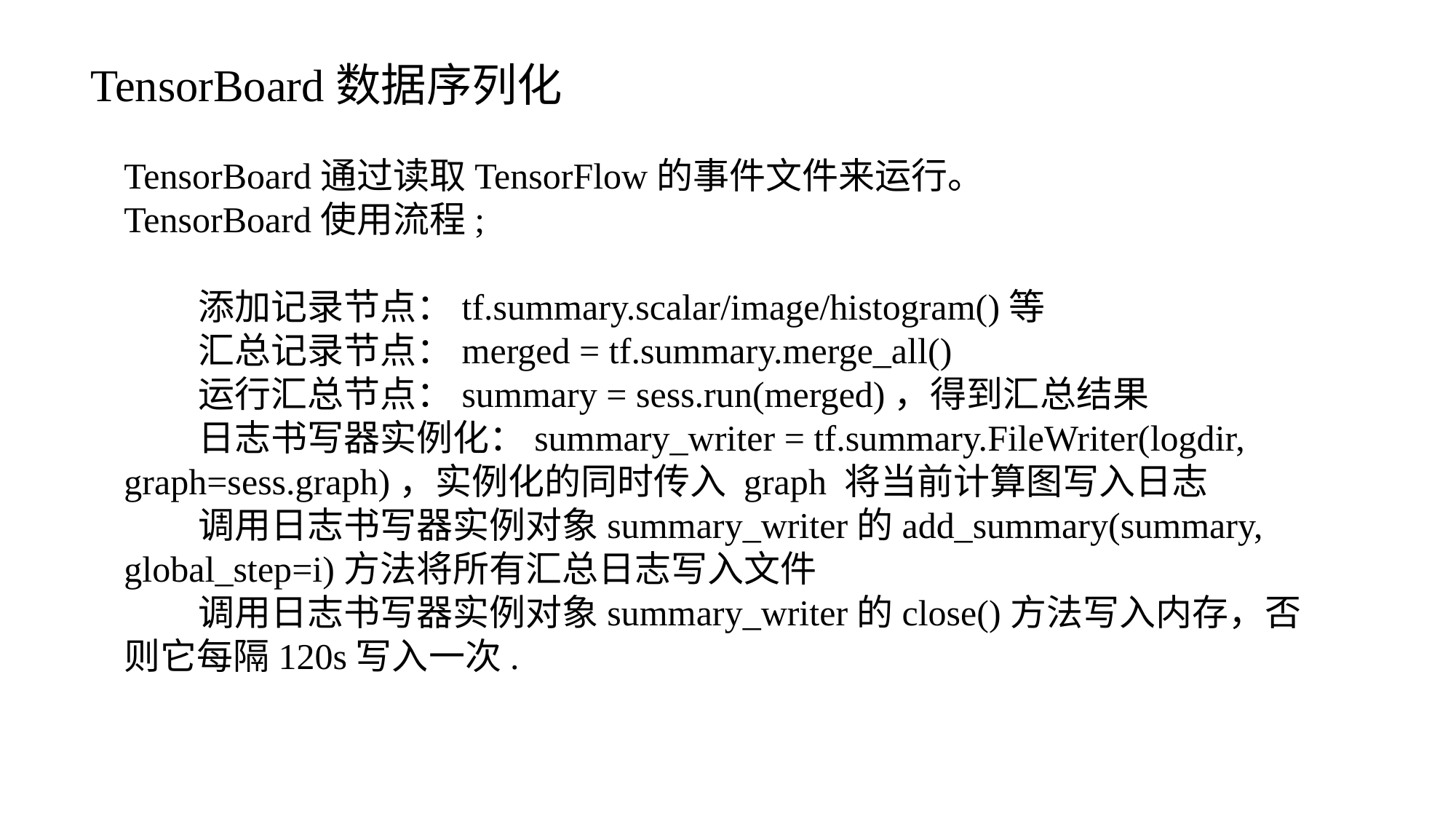

TensorBoard数据序列化
TensorBoard通过读取TensorFlow的事件文件来运行。
TensorBoard使用流程;

        添加记录节点：tf.summary.scalar/image/histogram()等
        汇总记录节点：merged = tf.summary.merge_all()
        运行汇总节点：summary = sess.run(merged)，得到汇总结果
        日志书写器实例化：summary_writer = tf.summary.FileWriter(logdir, graph=sess.graph)，实例化的同时传入 graph 将当前计算图写入日志
        调用日志书写器实例对象summary_writer的add_summary(summary, global_step=i)方法将所有汇总日志写入文件
        调用日志书写器实例对象summary_writer的close()方法写入内存，否则它每隔120s写入一次.